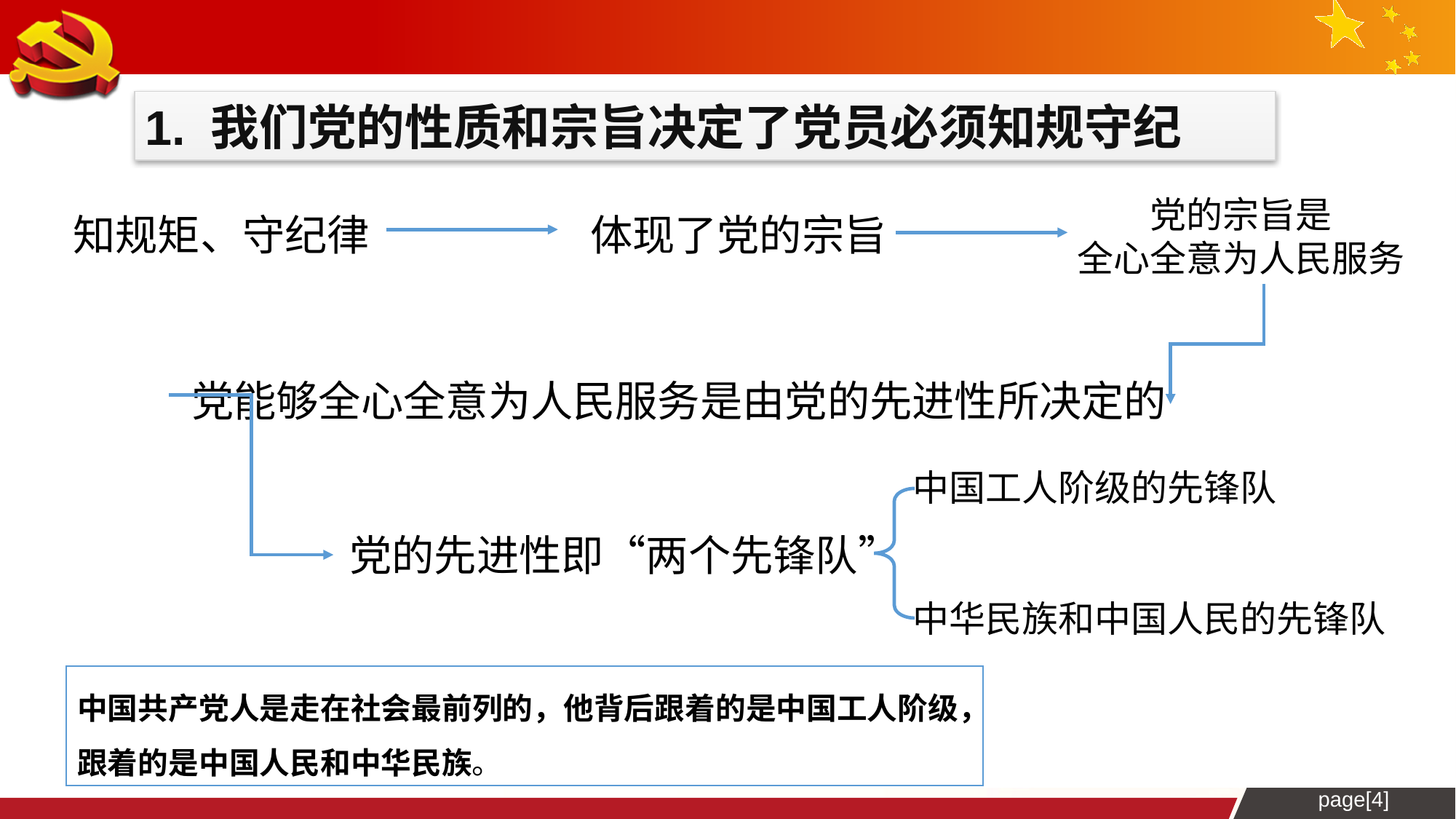

1. 我们党的性质和宗旨决定了党员必须知规守纪
党的宗旨是
全心全意为人民服务
知规矩、守纪律
体现了党的宗旨
党能够全心全意为人民服务是由党的先进性所决定的
中国工人阶级的先锋队

中华民族和中国人民的先锋队

党的先进性即“两个先锋队”
中国共产党人是走在社会最前列的，他背后跟着的是中国工人阶级，跟着的是中国人民和中华民族。